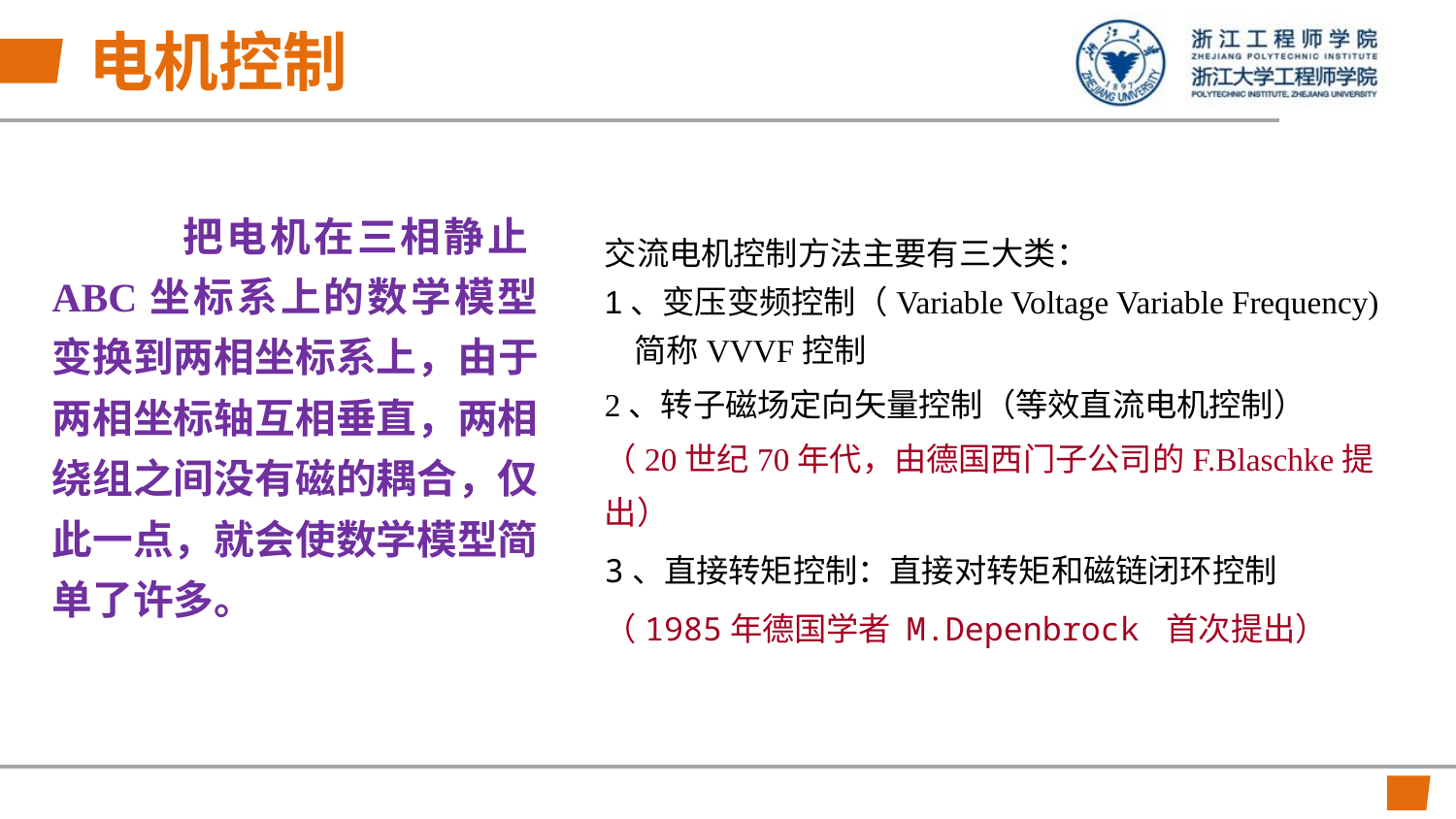

# 电机控制
              把电机在三相静止ABC坐标系上的数学模型变换到两相坐标系上，由于两相坐标轴互相垂直，两相绕组之间没有磁的耦合，仅此一点，就会使数学模型简单了许多。
交流电机控制方法主要有三大类：
1、变压变频控制（Variable Voltage Variable Frequency)
   简称VVVF控制
2、转子磁场定向矢量控制（等效直流电机控制）
（20世纪70年代，由德国西门子公司的F.Blaschke提出）
3、直接转矩控制：直接对转矩和磁链闭环控制
（1985年德国学者 M.Depenbrock 首次提出）

23